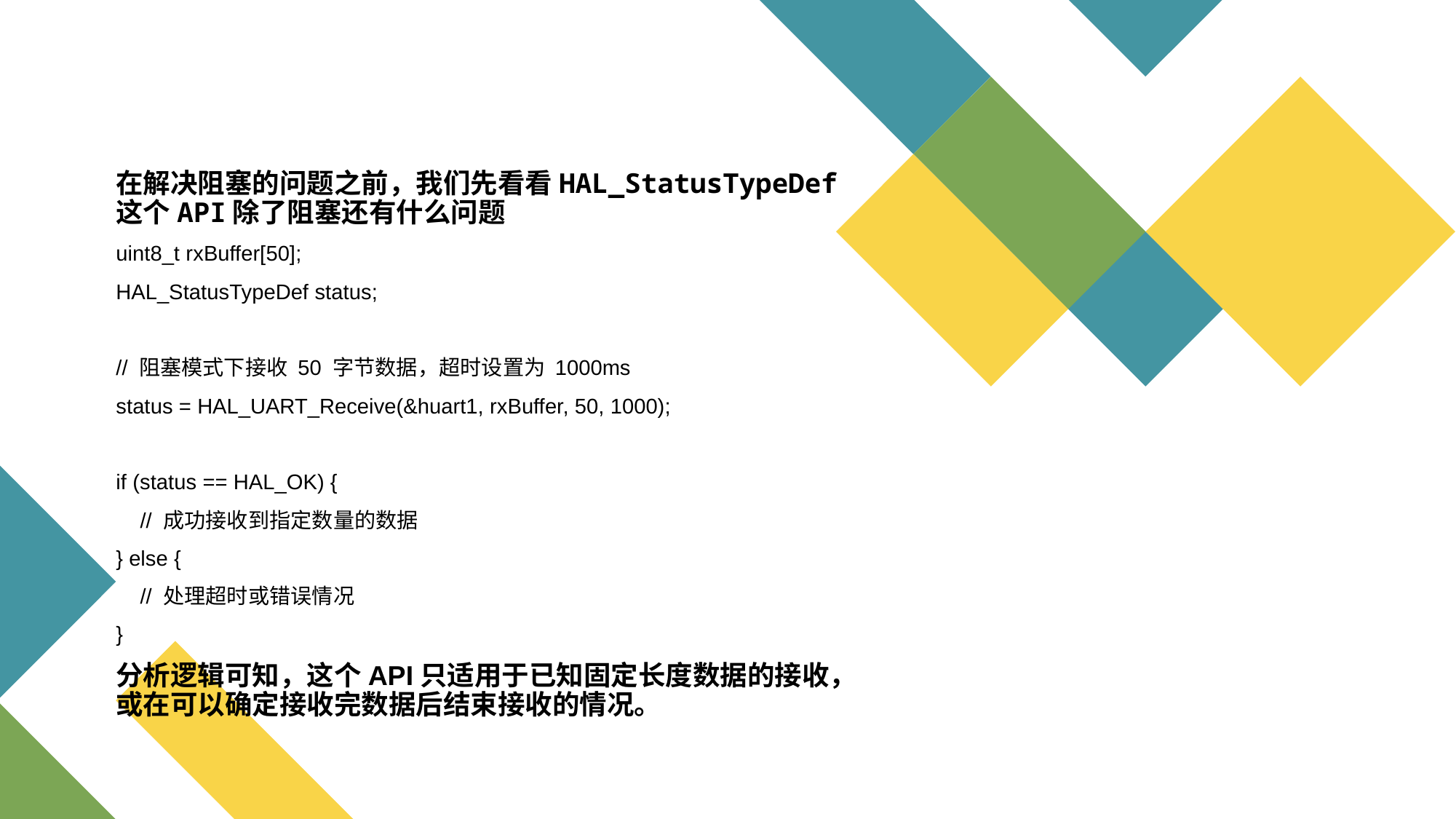

#
在解决阻塞的问题之前，我们先看看HAL_StatusTypeDef这个API除了阻塞还有什么问题
uint8_t rxBuffer[50];
HAL_StatusTypeDef status;

// 阻塞模式下接收 50 字节数据，超时设置为 1000ms
status = HAL_UART_Receive(&huart1, rxBuffer, 50, 1000);

if (status == HAL_OK) {
    // 成功接收到指定数量的数据
} else {
    // 处理超时或错误情况
}
分析逻辑可知，这个API只适用于已知固定长度数据的接收，或在可以确定接收完数据后结束接收的情况。